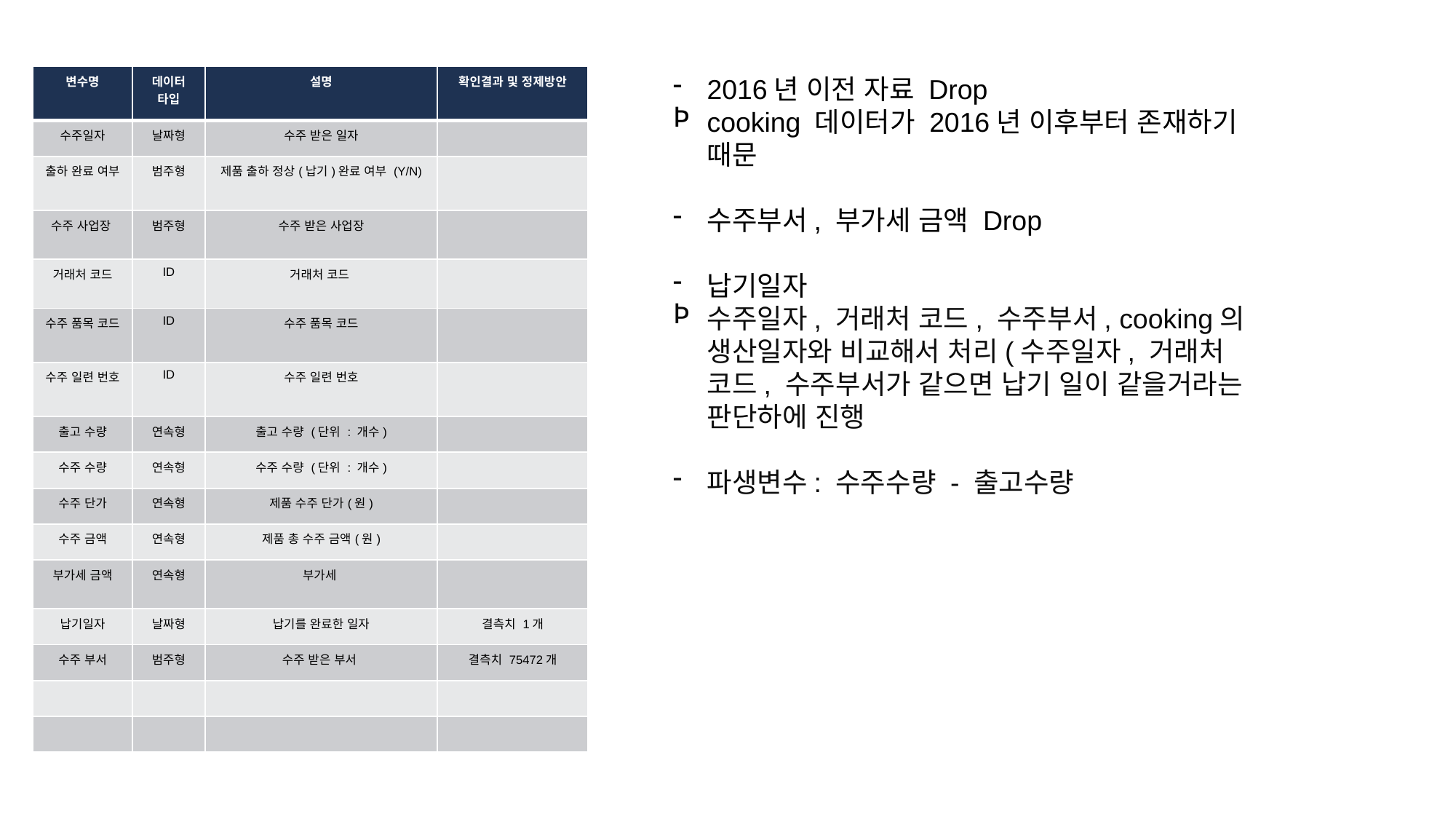

| 변수명 | 데이터 타입 | 설명 | 확인결과 및 정제방안 |
| --- | --- | --- | --- |
| 수주일자 | 날짜형 | 수주 받은 일자 |  |
| 출하 완료 여부 | 범주형 | 제품 출하 정상(납기)완료 여부 (Y/N) |  |
| 수주 사업장 | 범주형 | 수주 받은 사업장 |  |
| 거래처 코드 | ID | 거래처 코드 |  |
| 수주 품목 코드 | ID | 수주 품목 코드 |  |
| 수주 일련 번호 | ID | 수주 일련 번호 |  |
| 출고 수량 | 연속형 | 출고 수량 (단위 : 개수) |  |
| 수주 수량 | 연속형 | 수주 수량 (단위 : 개수) |  |
| 수주 단가 | 연속형 | 제품 수주 단가(원) |  |
| 수주 금액 | 연속형 | 제품 총 수주 금액(원) |  |
| 부가세 금액 | 연속형 | 부가세 |  |
| 납기일자 | 날짜형 | 납기를 완료한 일자 | 결측치 1개 |
| 수주 부서 | 범주형 | 수주 받은 부서 | 결측치 75472개 |
|  |  |  |  |
|  |  |  |  |
2016년 이전 자료 Drop
cooking 데이터가 2016년 이후부터 존재하기 때문

수주부서, 부가세 금액 Drop

납기일자
수주일자, 거래처 코드, 수주부서, cooking의 생산일자와 비교해서 처리(수주일자, 거래처 코드, 수주부서가 같으면 납기 일이 같을거라는 판단하에 진행

파생변수: 수주수량 - 출고수량